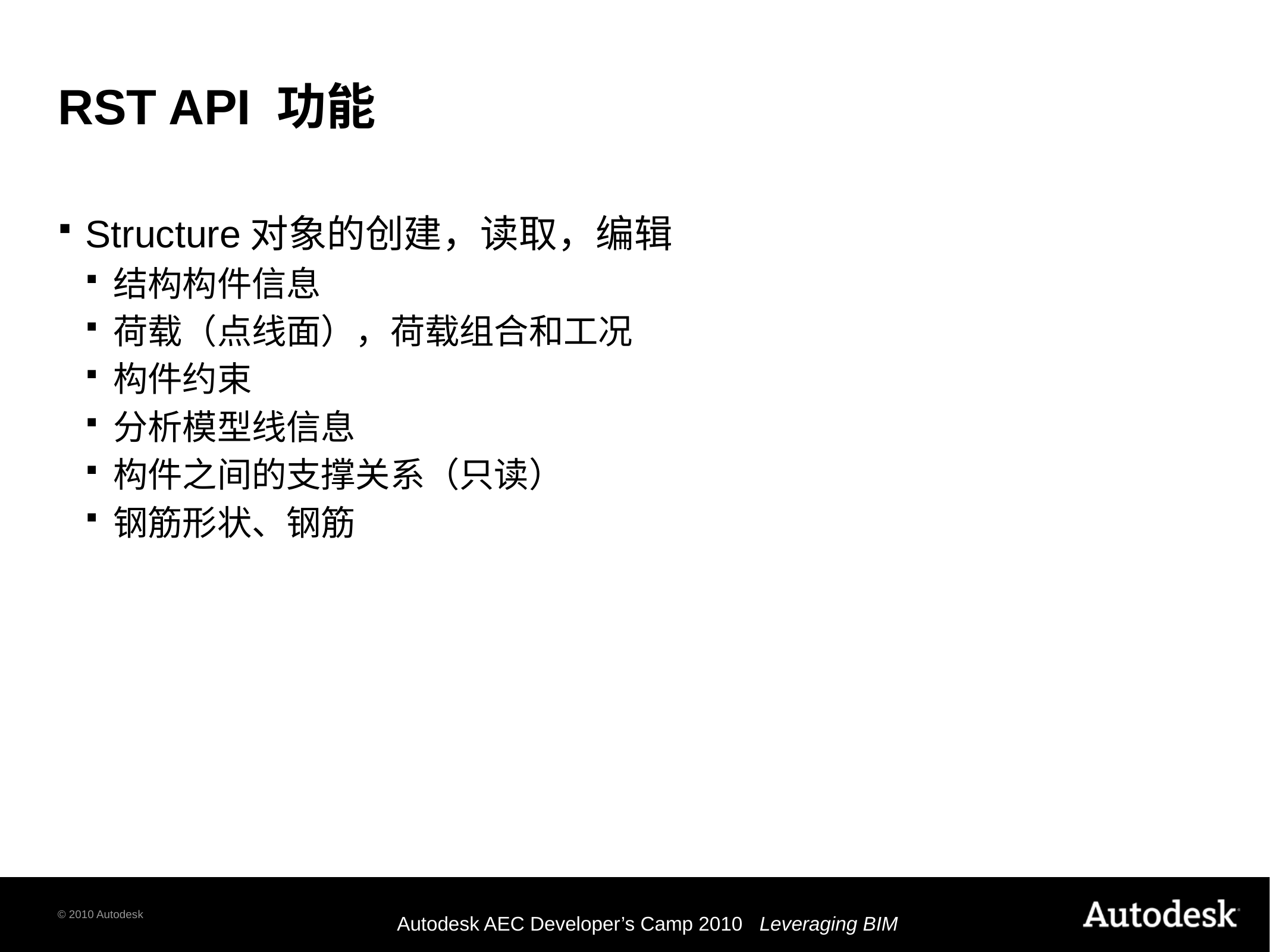

# RST API 功能
Structure对象的创建，读取，编辑
结构构件信息
荷载（点线面），荷载组合和工况
构件约束
分析模型线信息
构件之间的支撑关系（只读）
钢筋形状、钢筋